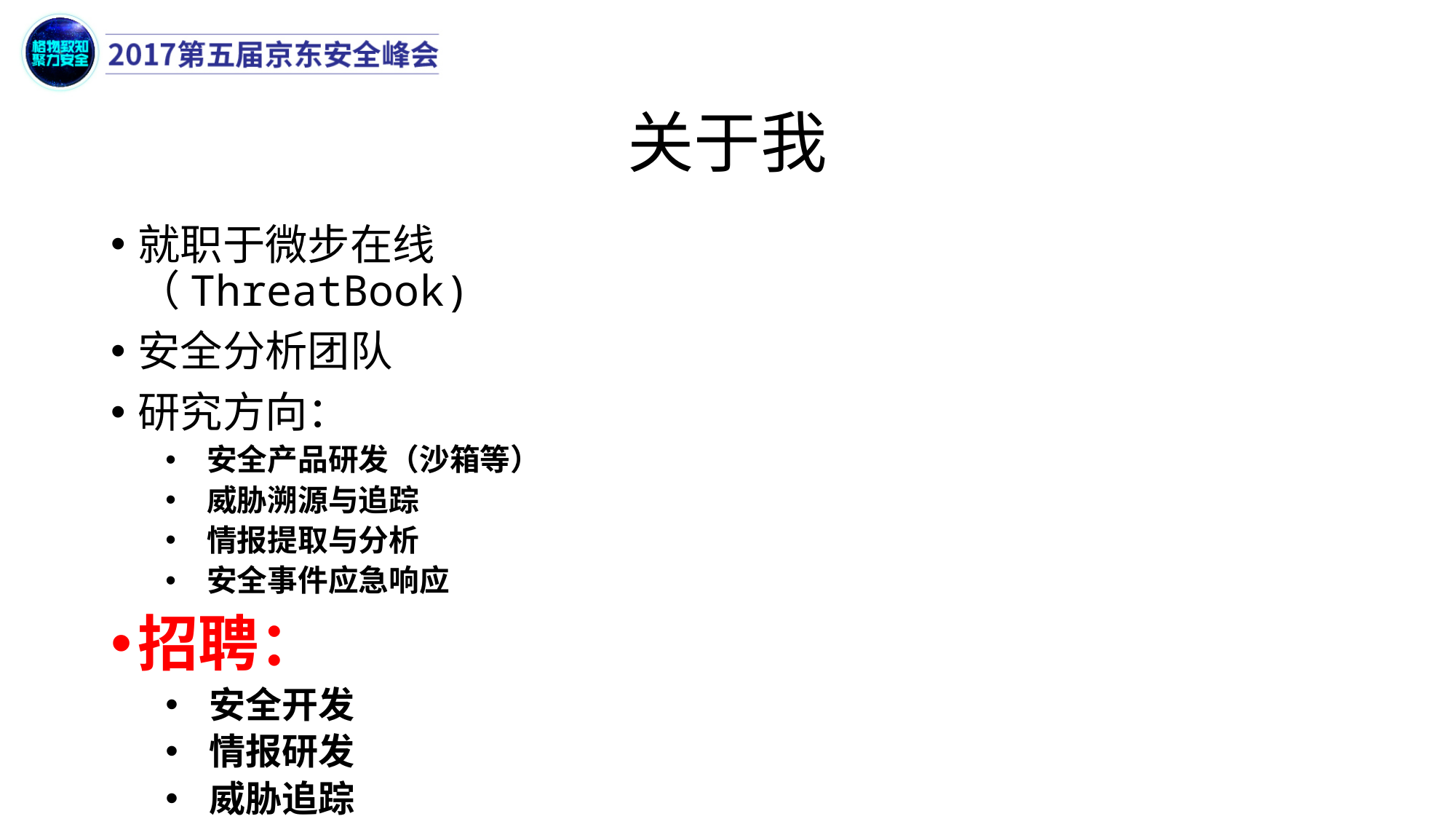

# 关于我
就职于微步在线（ThreatBook)
安全分析团队
研究方向：
 安全产品研发（沙箱等）
 威胁溯源与追踪
 情报提取与分析
 安全事件应急响应
招聘：
 安全开发
 情报研发
 威胁追踪